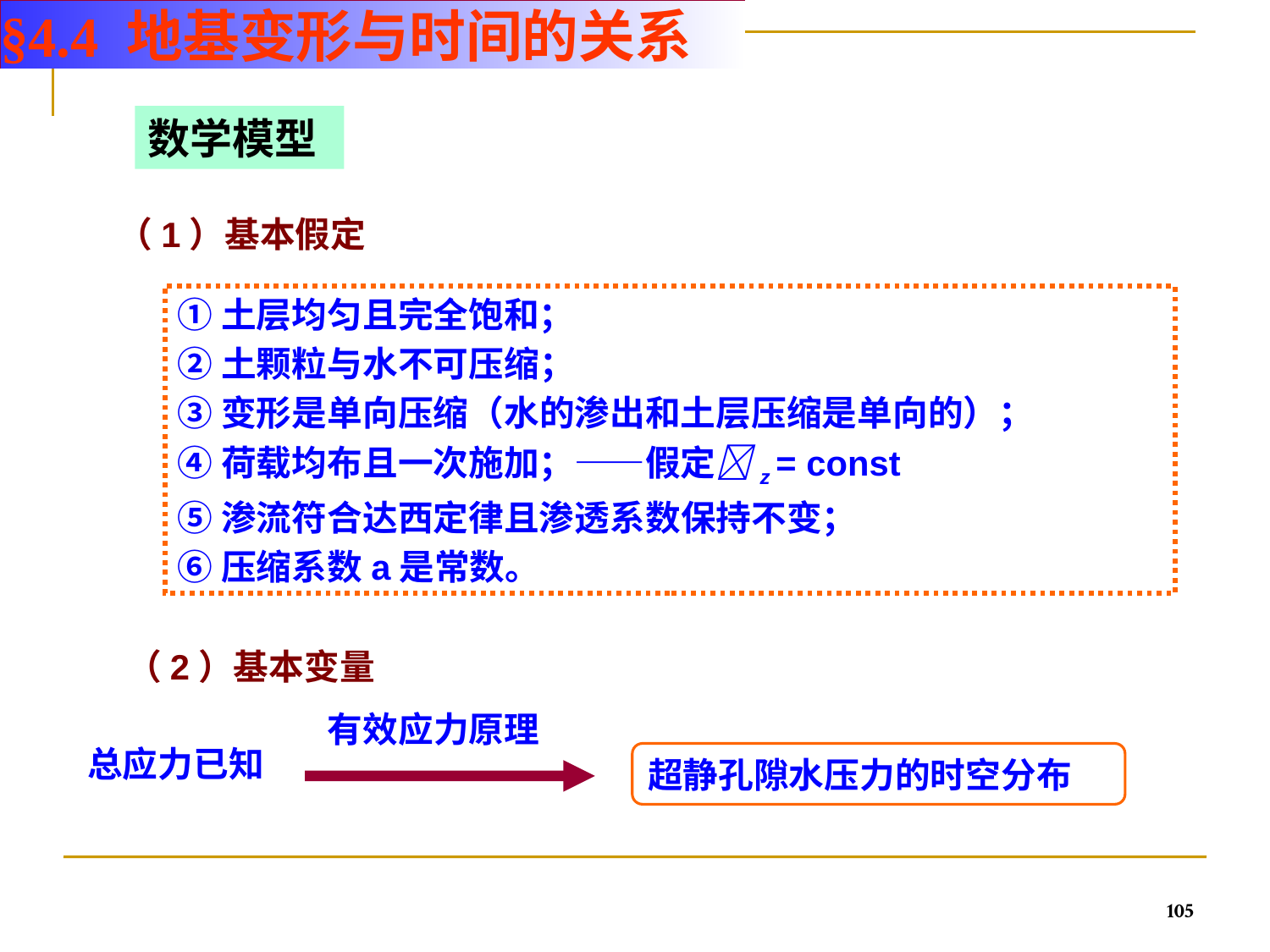

§4.4 地基变形与时间的关系
数学模型
（1）基本假定
①土层均匀且完全饱和；
②土颗粒与水不可压缩；
③变形是单向压缩（水的渗出和土层压缩是单向的）；
④荷载均布且一次施加；——假定σz = const
⑤渗流符合达西定律且渗透系数保持不变；
⑥压缩系数a是常数。
（2）基本变量
有效应力原理
总应力已知
超静孔隙水压力的时空分布

105